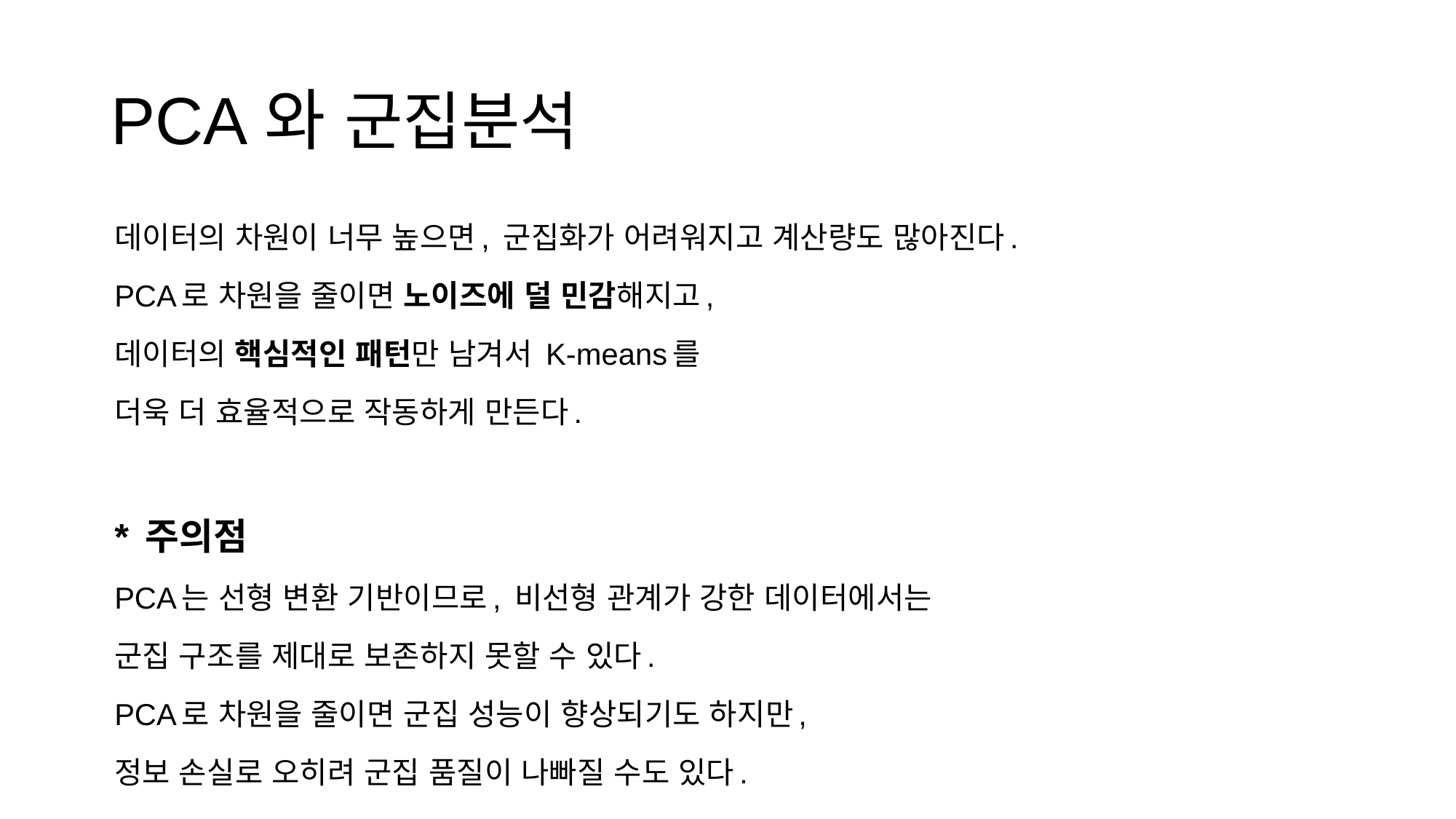

# PCA와 군집분석
데이터의 차원이 너무 높으면, 군집화가 어려워지고 계산량도 많아진다.
PCA로 차원을 줄이면 노이즈에 덜 민감해지고,
데이터의 핵심적인 패턴만 남겨서 K-means를
더욱 더 효율적으로 작동하게 만든다.

* 주의점
PCA는 선형 변환 기반이므로, 비선형 관계가 강한 데이터에서는
군집 구조를 제대로 보존하지 못할 수 있다.
PCA로 차원을 줄이면 군집 성능이 향상되기도 하지만,
정보 손실로 오히려 군집 품질이 나빠질 수도 있다.